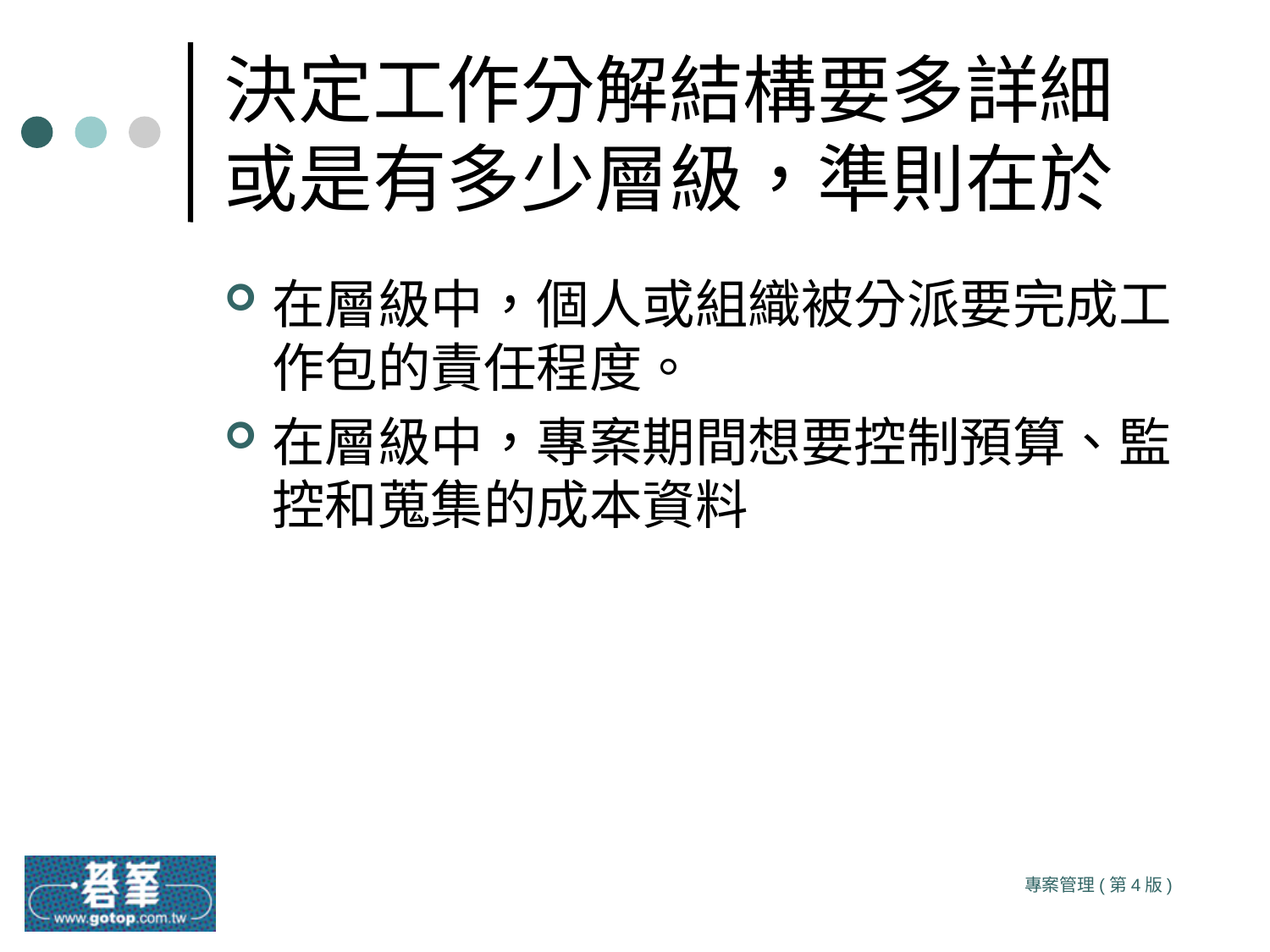

# 決定工作分解結構要多詳細或是有多少層級，準則在於
在層級中，個人或組織被分派要完成工作包的責任程度。
在層級中，專案期間想要控制預算、監控和蒐集的成本資料
專案管理(第4版)